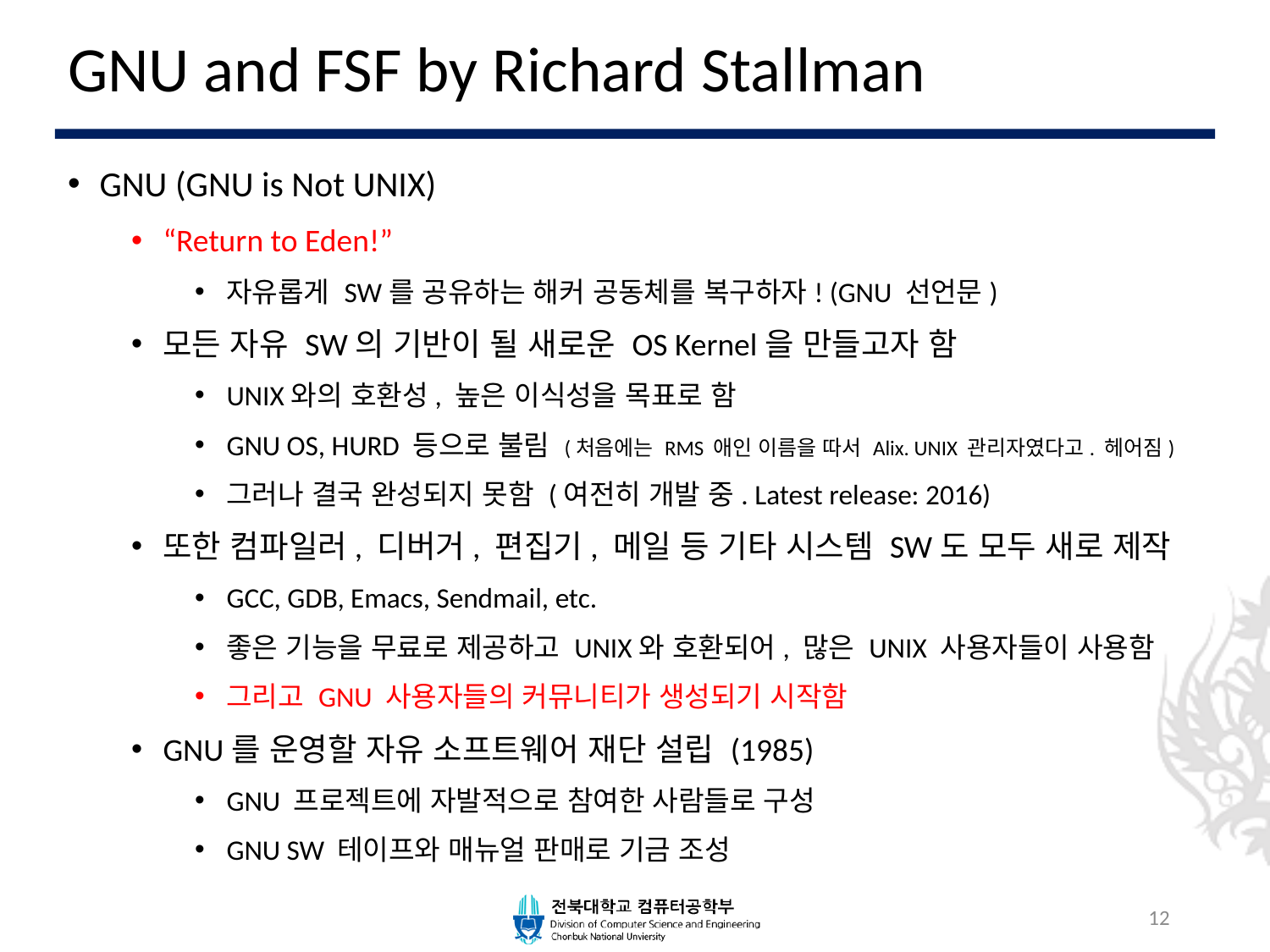

# GNU and FSF by Richard Stallman
GNU (GNU is Not UNIX)
“Return to Eden!”
자유롭게 SW를 공유하는 해커 공동체를 복구하자! (GNU 선언문)
모든 자유 SW의 기반이 될 새로운 OS Kernel을 만들고자 함
UNIX와의 호환성, 높은 이식성을 목표로 함
GNU OS, HURD 등으로 불림 (처음에는 RMS 애인 이름을 따서 Alix. UNIX 관리자였다고. 헤어짐)
그러나 결국 완성되지 못함 (여전히 개발 중. Latest release: 2016)
또한 컴파일러, 디버거, 편집기, 메일 등 기타 시스템 SW도 모두 새로 제작
GCC, GDB, Emacs, Sendmail, etc.
좋은 기능을 무료로 제공하고 UNIX와 호환되어, 많은 UNIX 사용자들이 사용함
그리고 GNU 사용자들의 커뮤니티가 생성되기 시작함
GNU를 운영할 자유 소프트웨어 재단 설립 (1985)
GNU 프로젝트에 자발적으로 참여한 사람들로 구성
GNU SW 테이프와 매뉴얼 판매로 기금 조성

12